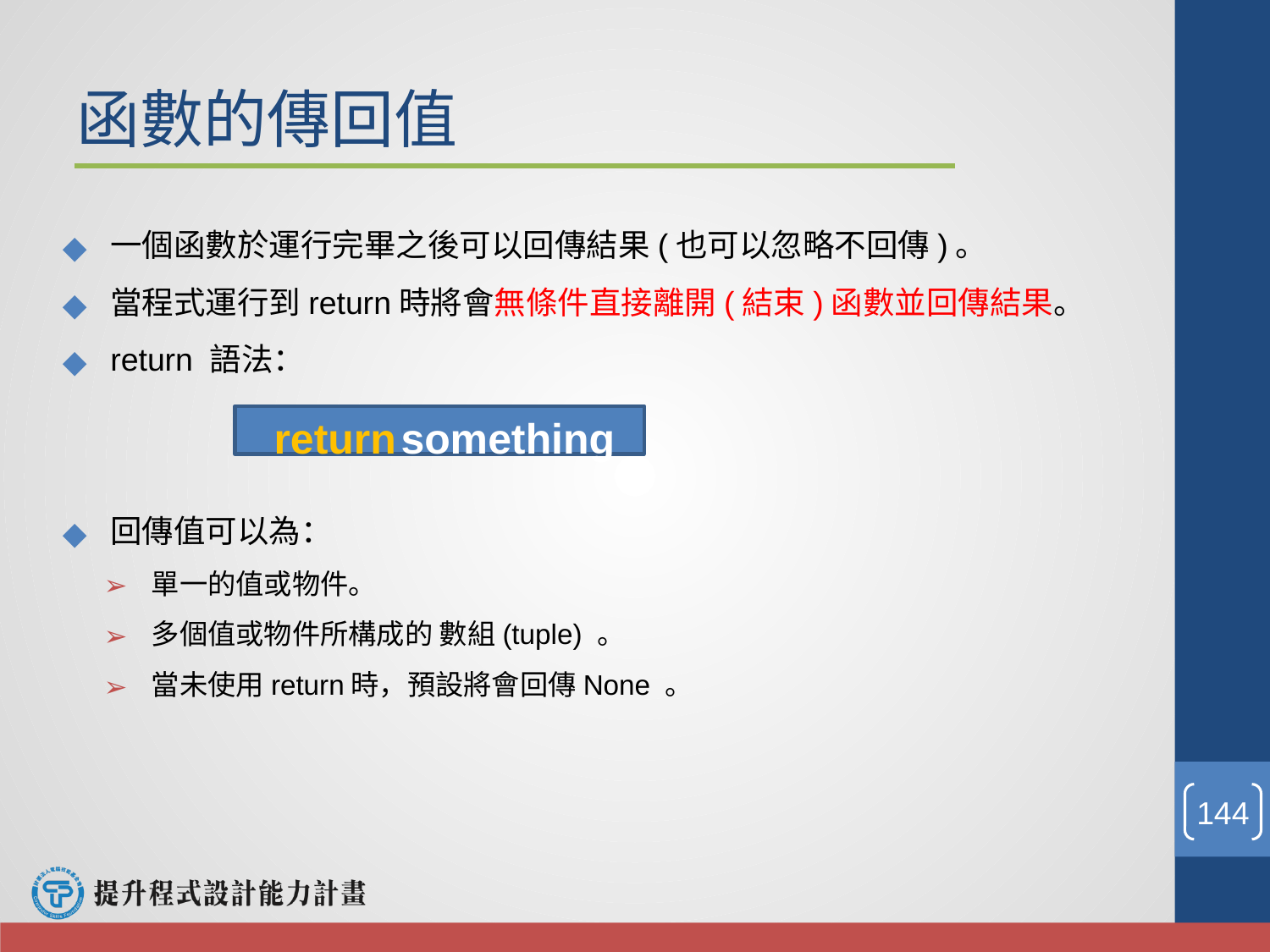

# 函數的傳回值
一個函數於運行完畢之後可以回傳結果(也可以忽略不回傳)。
當程式運⾏到return時將會無條件直接離開(結束)函數並回傳結果。
return 語法：

回傳值可以為：
單⼀的值或物件。
多個值或物件所構成的 數組(tuple) 。
當未使⽤return時，預設將會回傳None 。

return	something

144